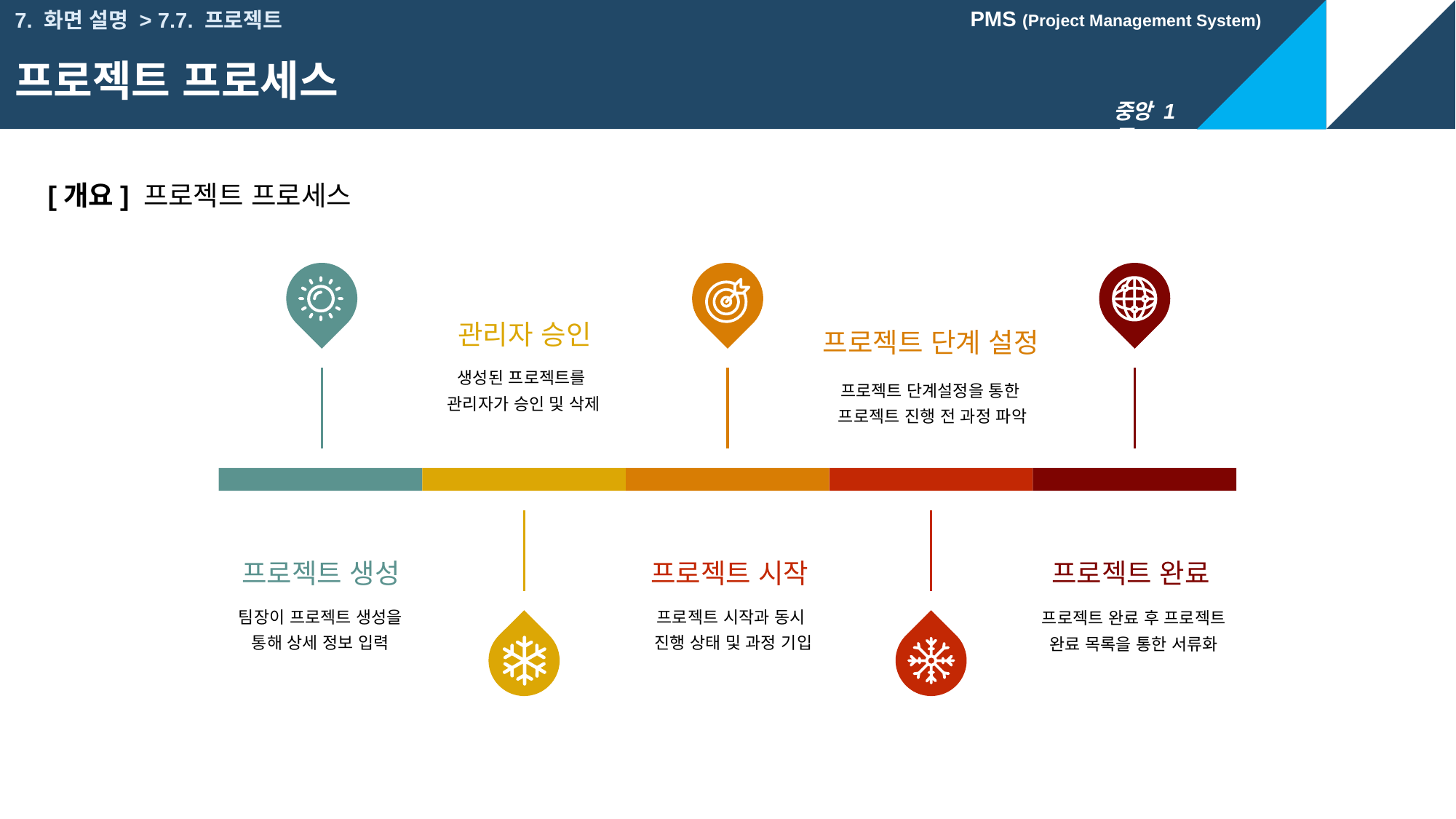

7. 화면 설명 > 7.7. 프로젝트
프로젝트 프로세스
[개요] 프로젝트 프로세스

관리자 승인
생성된 프로젝트를
관리자가 승인 및 삭제
프로젝트 단계 설정
프로젝트 단계설정을 통한
프로젝트 진행 전 과정 파악

프로젝트 생성
팀장이 프로젝트 생성을 통해 상세 정보 입력
프로젝트 시작
프로젝트 시작과 동시
진행 상태 및 과정 기입
프로젝트 완료
프로젝트 완료 후 프로젝트 완료 목록을 통한 서류화